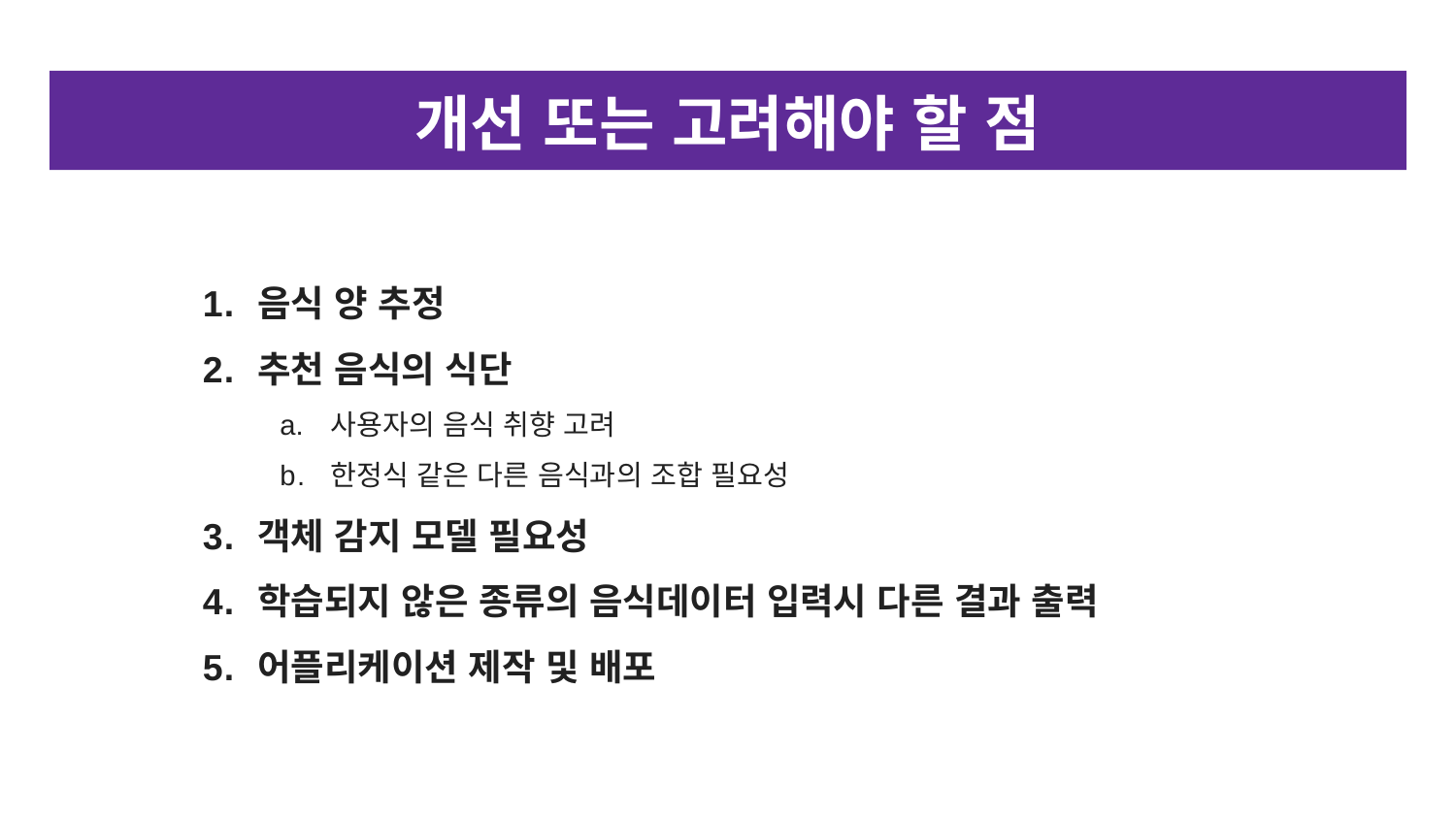

# 개선 또는 고려해야 할 점
음식 양 추정
추천 음식의 식단
사용자의 음식 취향 고려
한정식 같은 다른 음식과의 조합 필요성
객체 감지 모델 필요성
학습되지 않은 종류의 음식데이터 입력시 다른 결과 출력
어플리케이션 제작 및 배포